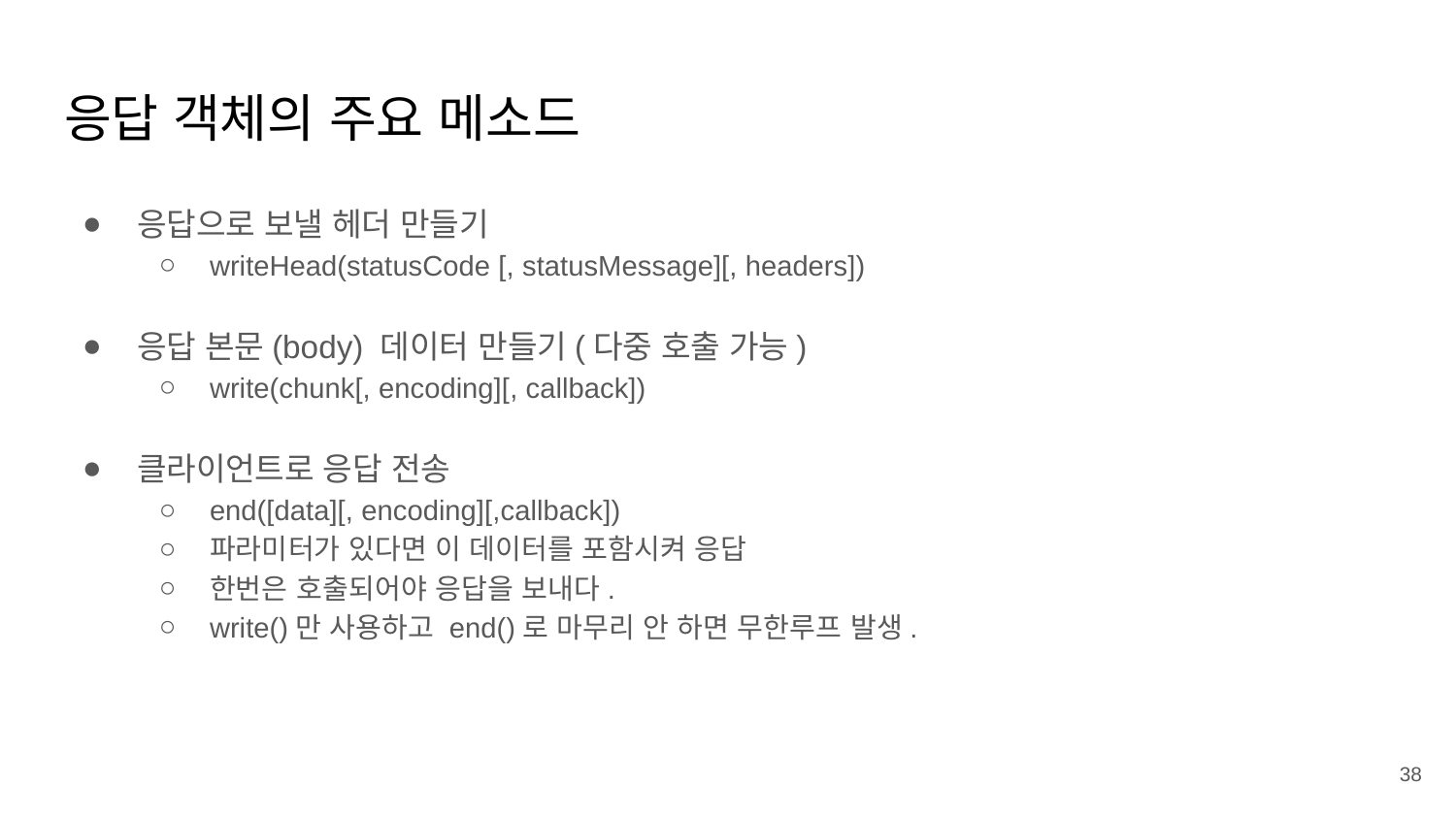

# 응답 객체의 주요 메소드
응답으로 보낼 헤더 만들기
writeHead(statusCode [, statusMessage][, headers])

응답 본문(body) 데이터 만들기(다중 호출 가능)
write(chunk[, encoding][, callback])

클라이언트로 응답 전송
end([data][, encoding][,callback])
파라미터가 있다면 이 데이터를 포함시켜 응답
한번은 호출되어야 응답을 보내다.
write()만 사용하고 end()로 마무리 안 하면 무한루프 발생.
38